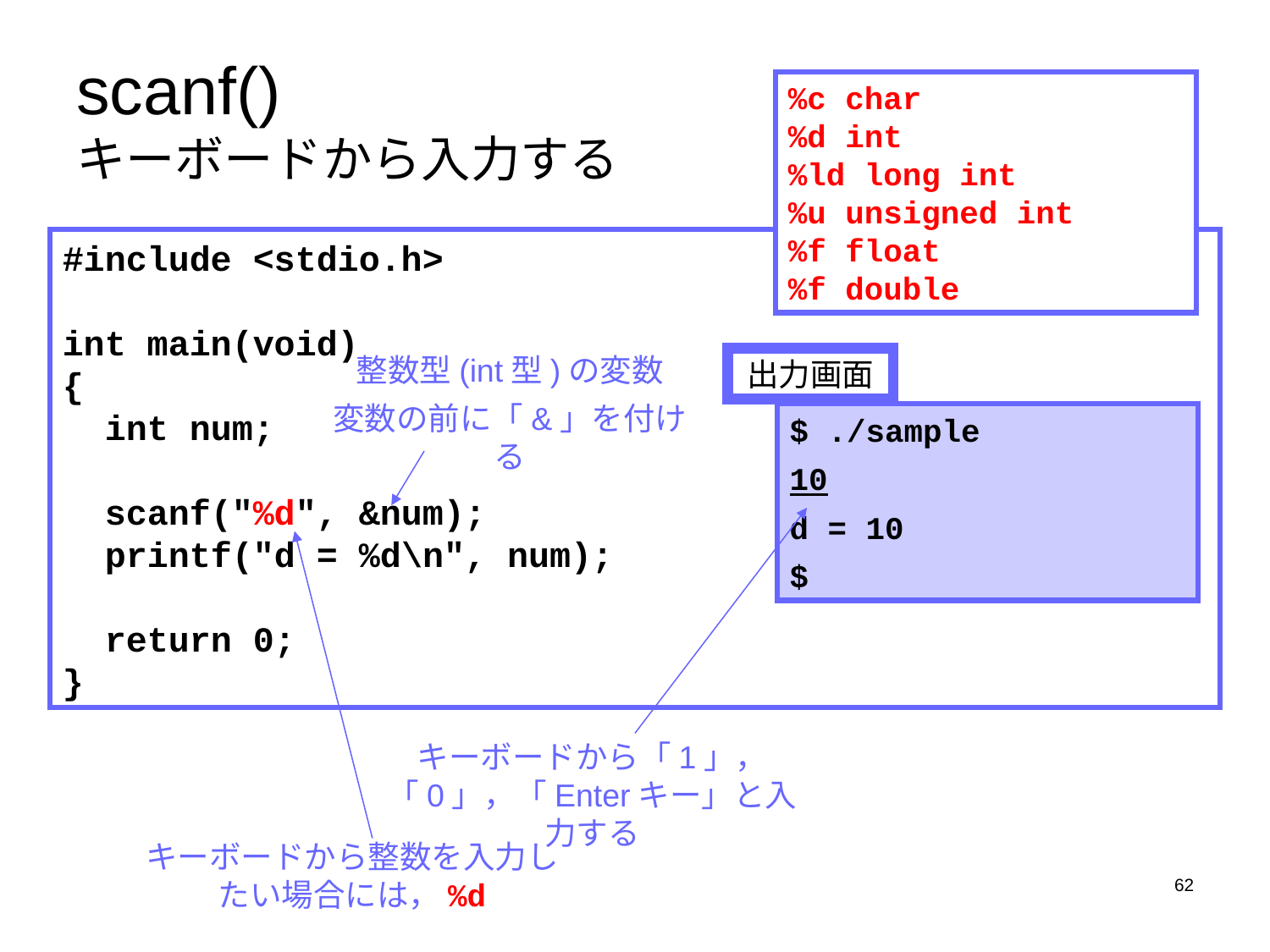

# scanf() キーボードから入力する
%c char
%d int
%ld long int
%u unsigned int
%f float
%f double
#include <stdio.h>

int main(void)
{
  int num;

  scanf("%d", &num);
  printf("d = %d\n", num);

  return 0;
}
整数型(int型)の変数
変数の前に「&」を付ける
出力画面
$ ./sample
10
d = 10
$

キーボードから「1」，「0」，「Enterキー」と入力する
キーボードから整数を入力したい場合には，%d
62